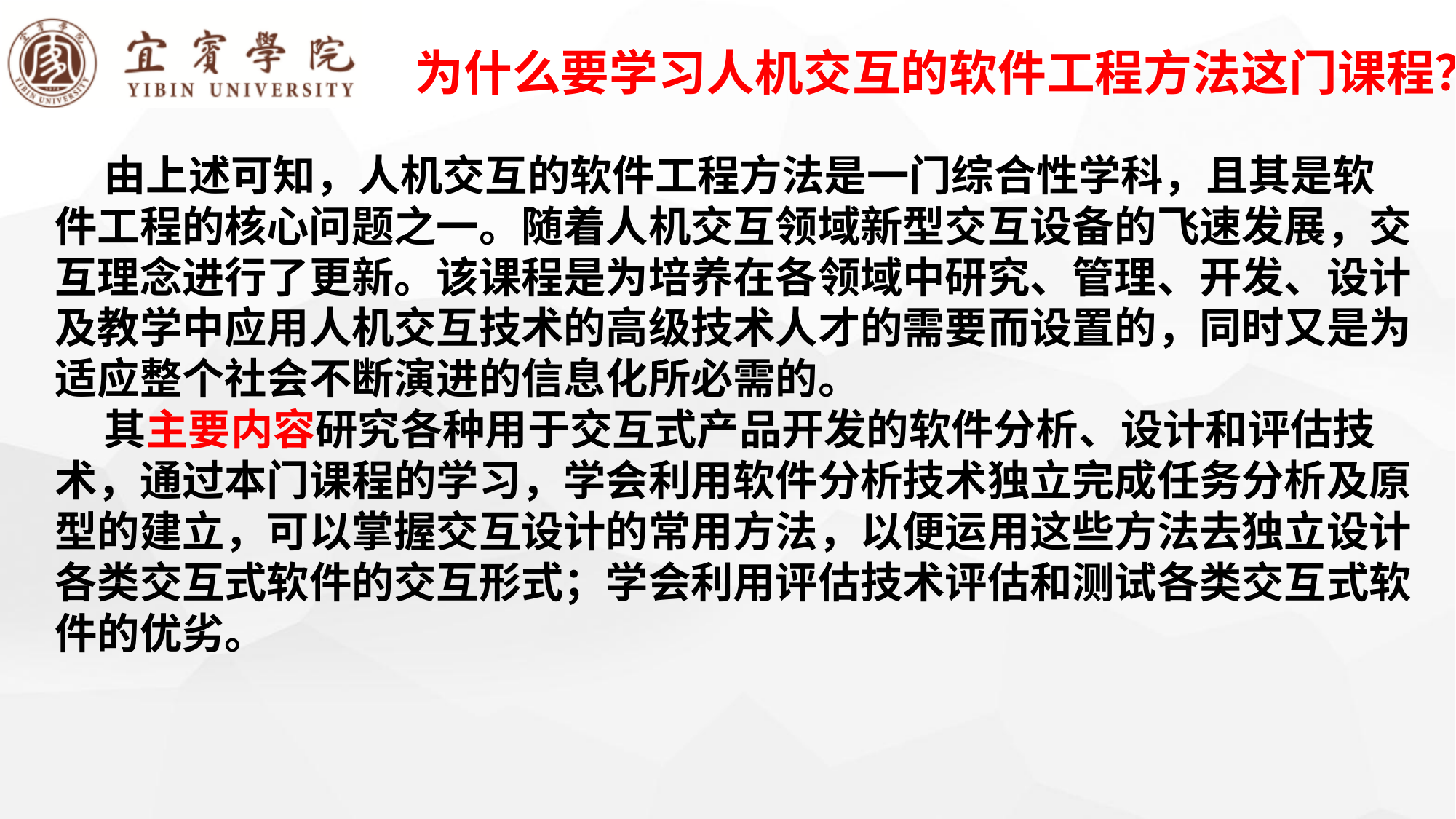

# 为什么要学习人机交互的软件工程方法这门课程？

    由上述可知，人机交互的软件工程方法是一门综合性学科，且其是软件工程的核心问题之一。随着人机交互领域新型交互设备的飞速发展，交互理念进行了更新。该课程是为培养在各领域中研究、管理、开发、设计及教学中应用人机交互技术的高级技术人才的需要而设置的，同时又是为适应整个社会不断演进的信息化所必需的。
    其主要内容研究各种用于交互式产品开发的软件分析、设计和评估技术，通过本门课程的学习，学会利用软件分析技术独立完成任务分析及原型的建立，可以掌握交互设计的常用方法，以便运用这些方法去独立设计各类交互式软件的交互形式；学会利用评估技术评估和测试各类交互式软件的优劣。